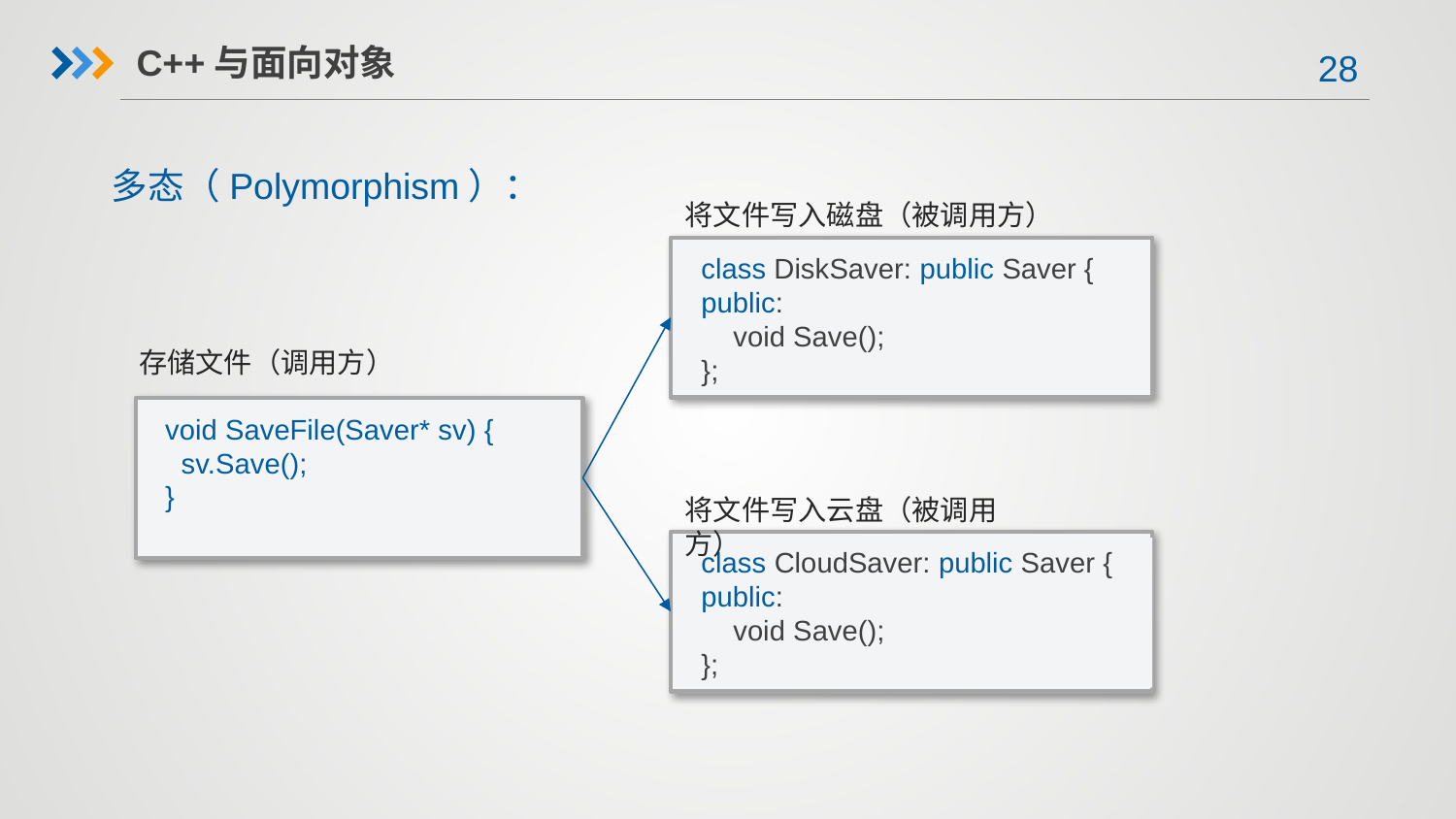

C++与面向对象
多态（Polymorphism）：
将文件写入磁盘（被调用方）

class DiskSaver: public Saver {
public:
    void Save();
};
存储文件（调用方）

void SaveFile(Saver* sv) {
  sv.Save();
}
将文件写入云盘（被调用方）

class CloudSaver: public Saver {
public:
    void Save();
};